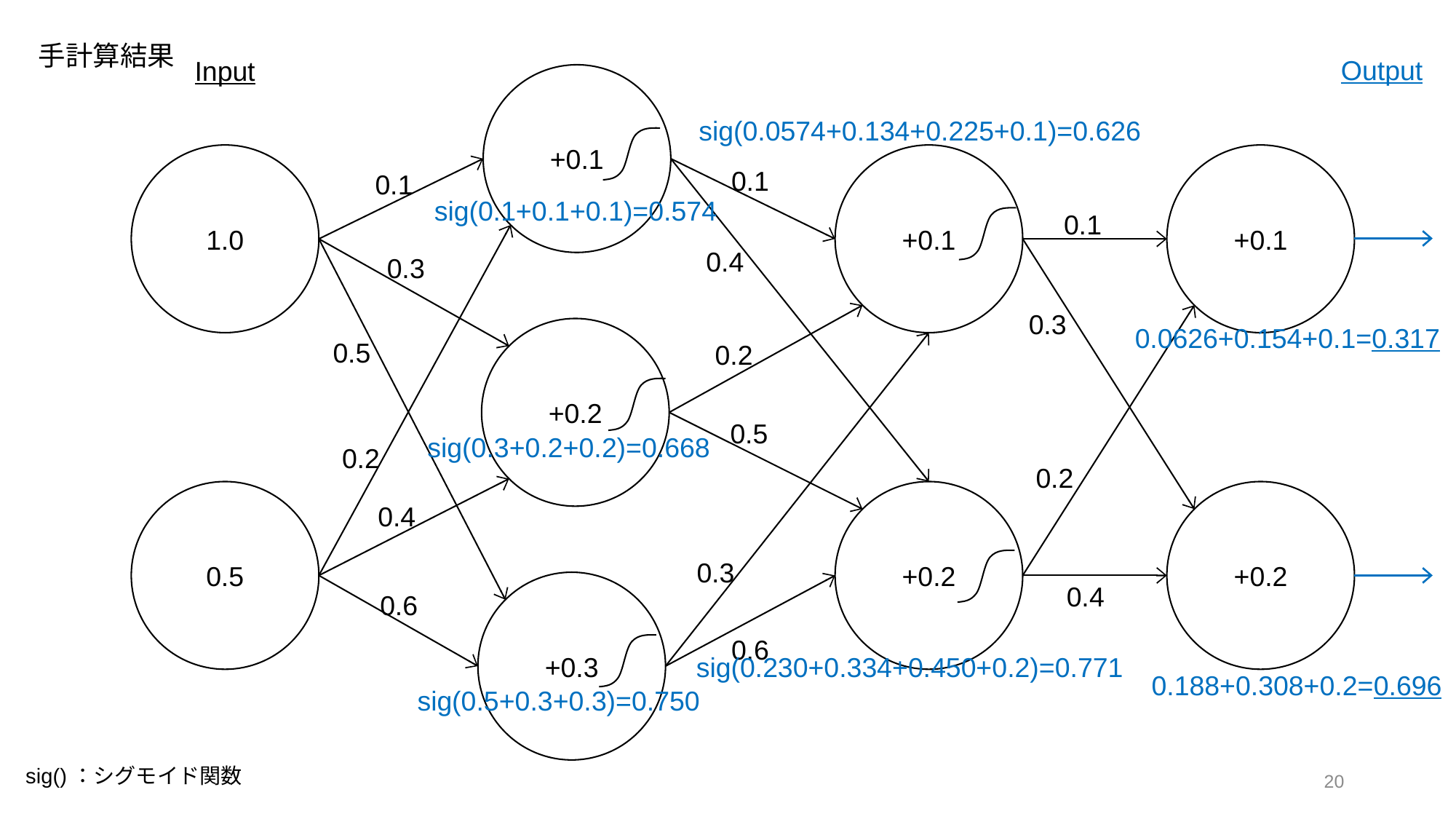

手計算結果
Output
Input
+0.1
sig(0.0574+0.134+0.225+0.1)=0.626

1.0
+0.1
+0.1
0.1
0.1
sig(0.1+0.1+0.1)=0.574
0.1

0.4
0.3
0.3
0.0626+0.154+0.1=0.317
+0.2
0.5
0.2

0.5
sig(0.3+0.2+0.2)=0.668
0.2
0.2
0.5
+0.2
+0.2
0.4
0.3

+0.3
0.4
0.6
0.6

sig(0.230+0.334+0.450+0.2)=0.771
0.188+0.308+0.2=0.696
sig(0.5+0.3+0.3)=0.750
sig()：シグモイド関数
20